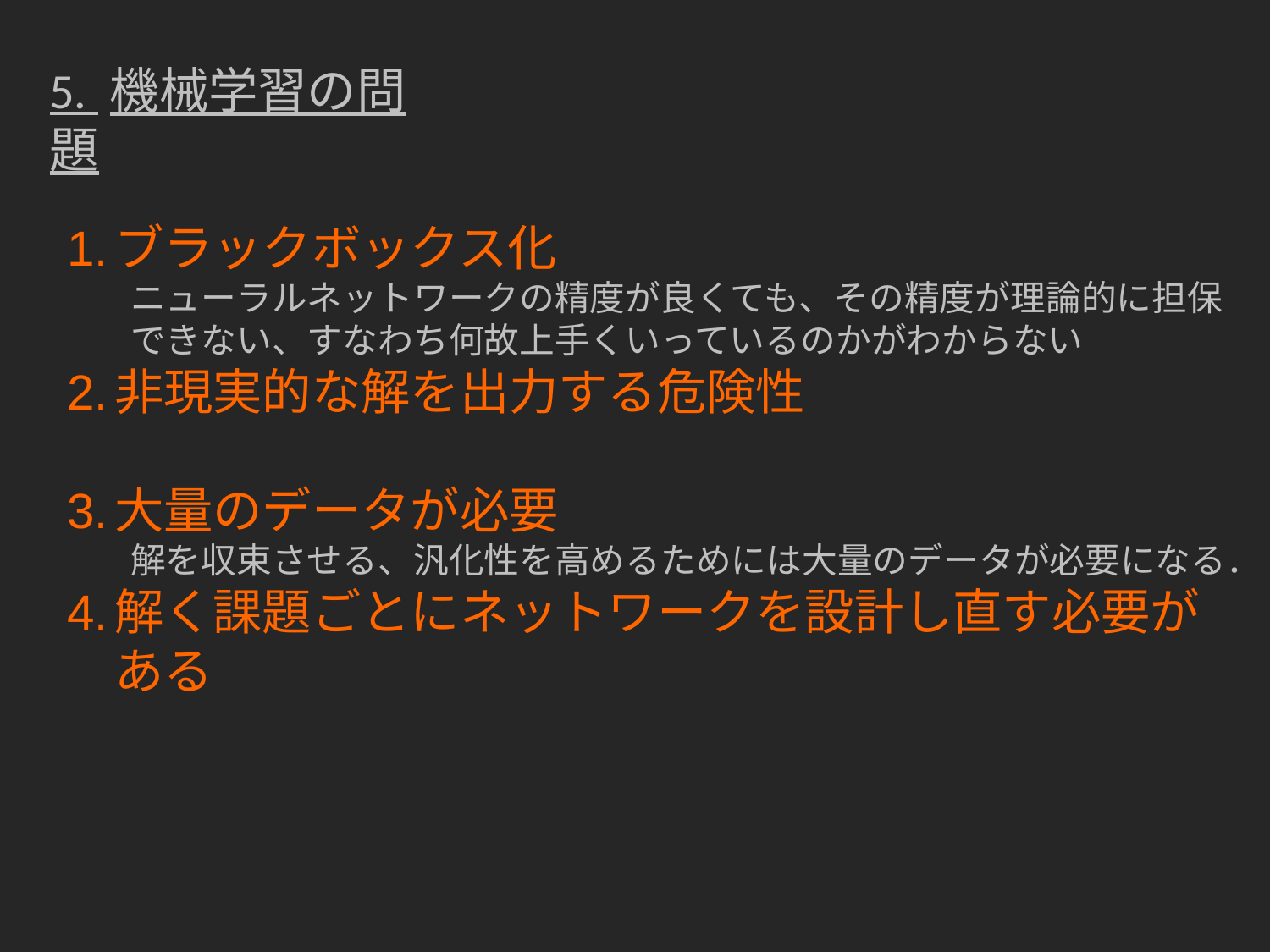

5. 機械学習の問題
ブラックボックス化
ニューラルネットワークの精度が良くても、その精度が理論的に担保できない、すなわち何故上手くいっているのかがわからない
非現実的な解を出力する危険性

大量のデータが必要
解を収束させる、汎化性を高めるためには大量のデータが必要になる．
解く課題ごとにネットワークを設計し直す必要がある